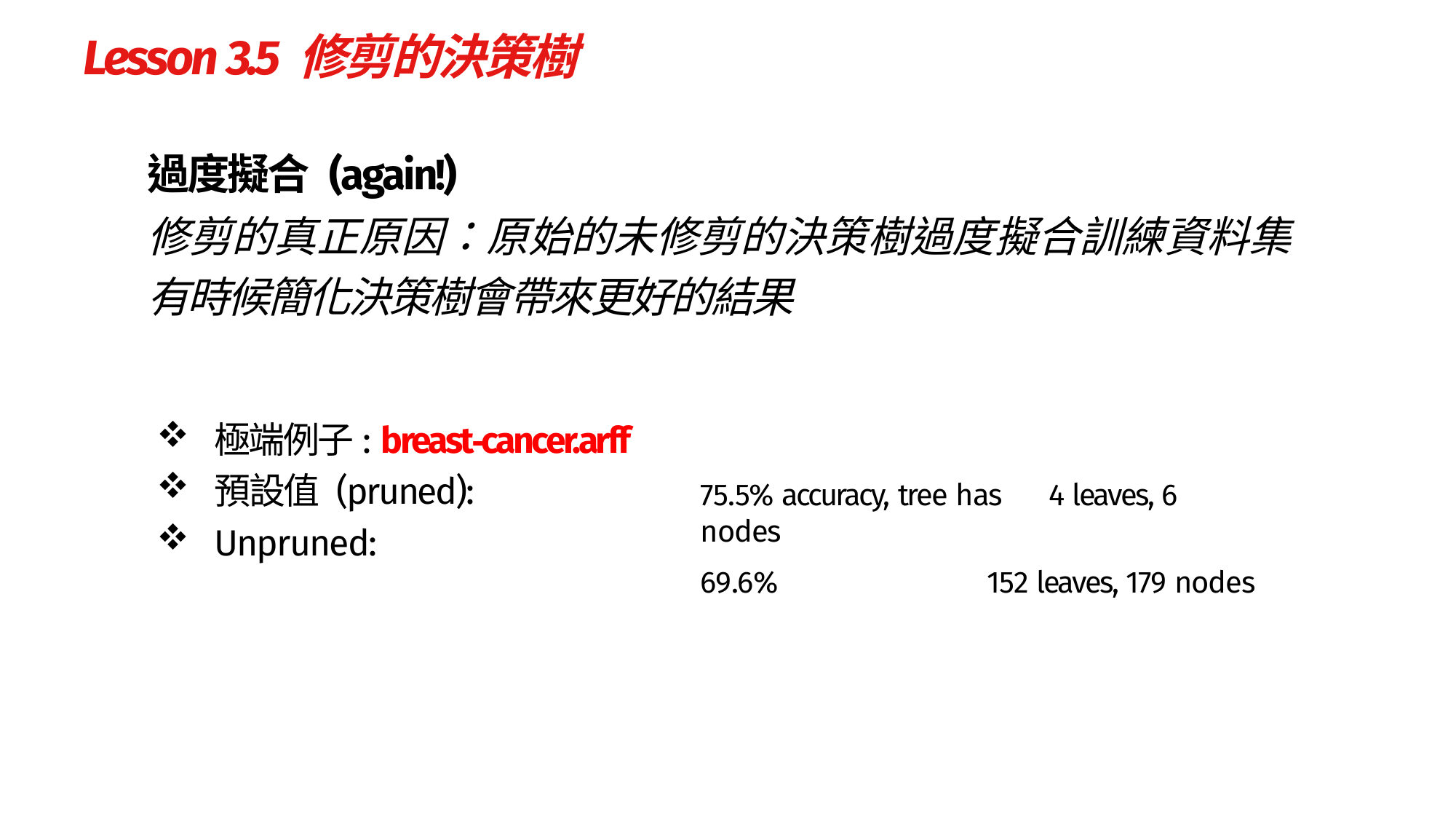

# Lesson 3.5 修剪的決策樹
過度擬合 (again!)
修剪的真正原因：原始的未修剪的決策樹過度擬合訓練資料集
有時候簡化決策樹會帶來更好的結果
極端例子: breast‐cancer.arff
預設值 (pruned):
Unpruned:
75.5% accuracy, tree has	4 leaves, 6 nodes
69.6%	152 leaves, 179 nodes